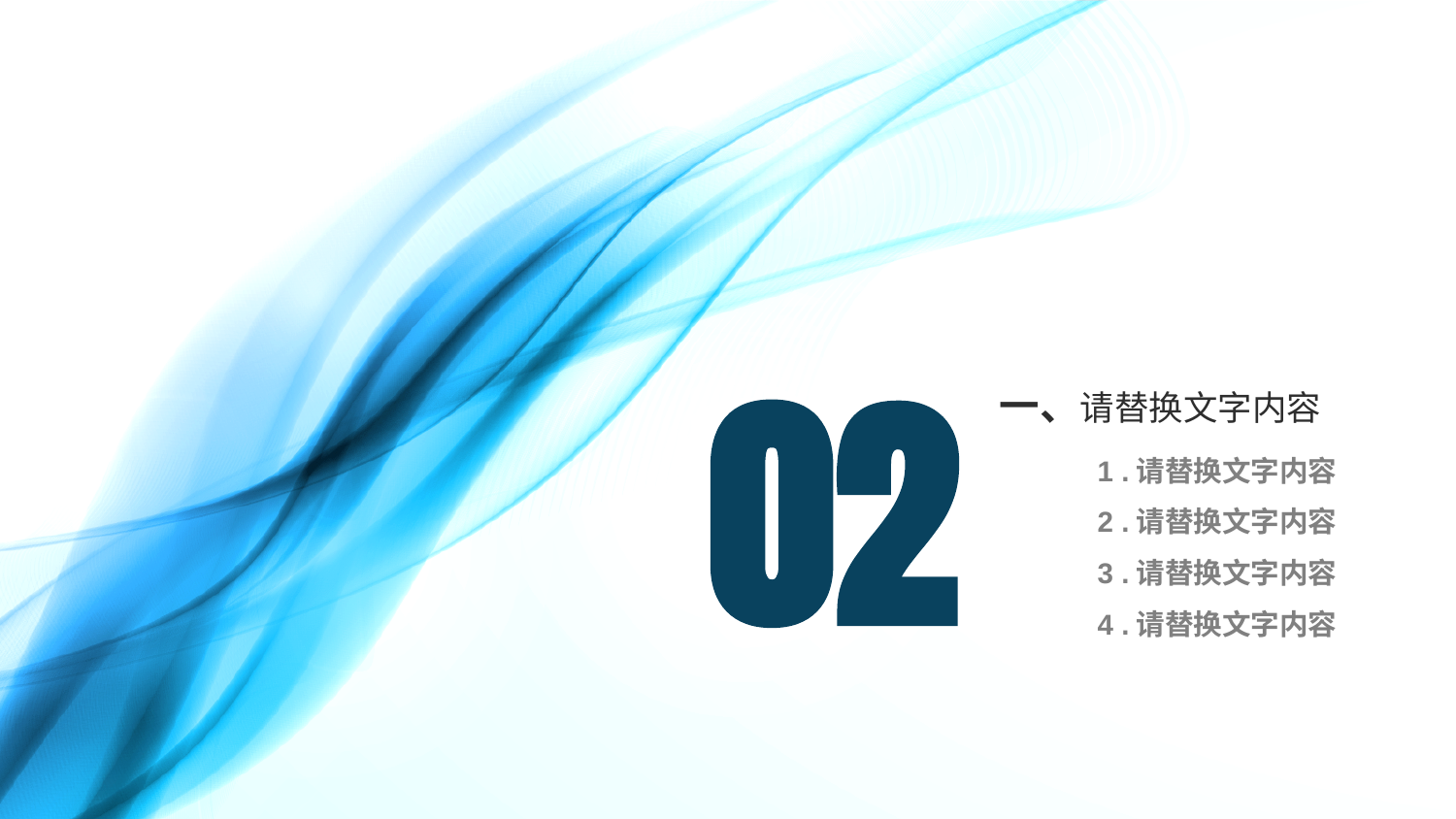

02
一、请替换文字内容
1 .请替换文字内容
2 .请替换文字内容
3 .请替换文字内容
4 .请替换文字内容